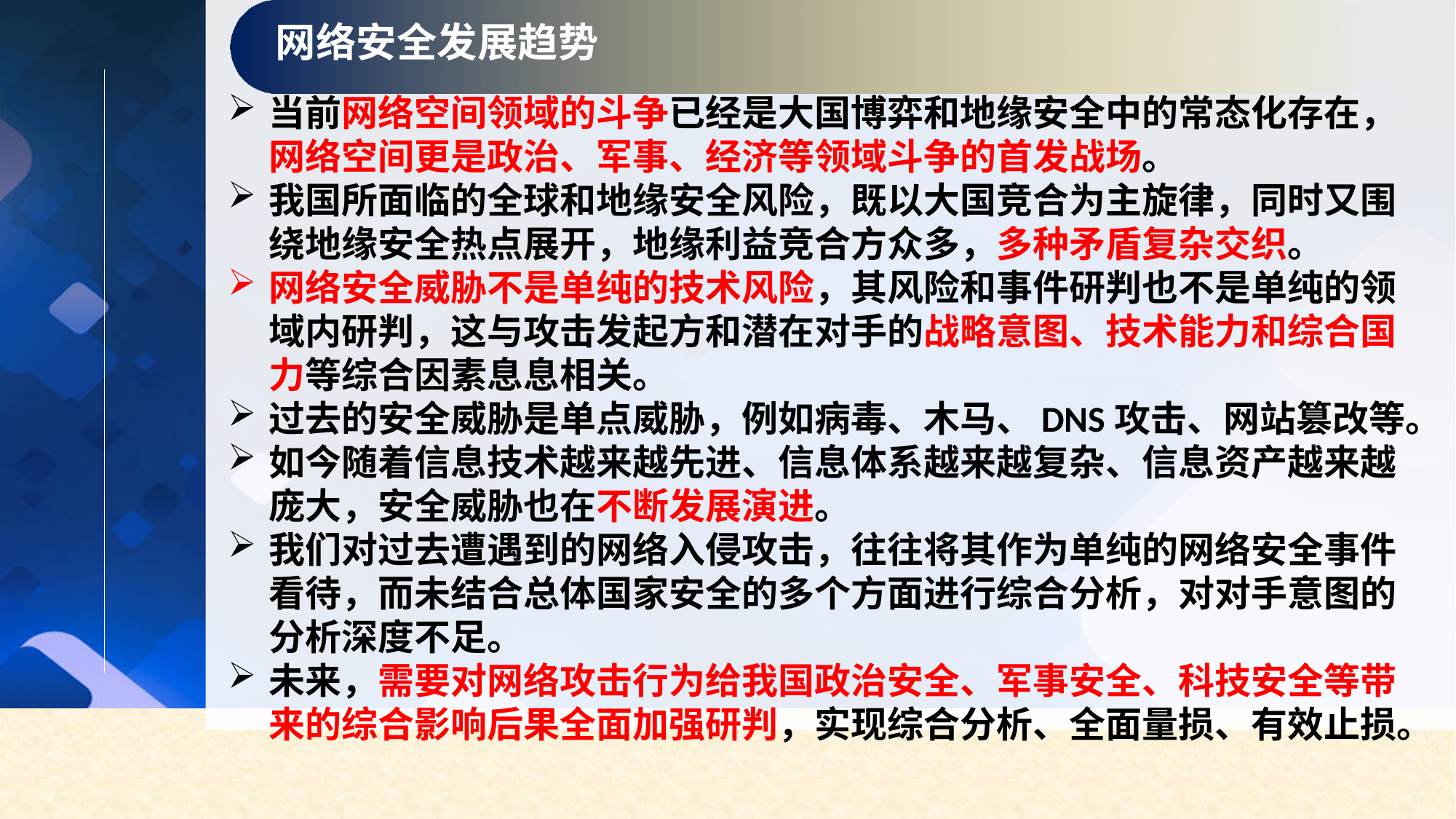

网络安全发展趋势
当前网络空间领域的斗争已经是大国博弈和地缘安全中的常态化存在，网络空间更是政治、军事、经济等领域斗争的首发战场。
我国所面临的全球和地缘安全风险，既以大国竞合为主旋律，同时又围绕地缘安全热点展开，地缘利益竞合方众多，多种矛盾复杂交织。
网络安全威胁不是单纯的技术风险，其风险和事件研判也不是单纯的领域内研判，这与攻击发起方和潜在对手的战略意图、技术能力和综合国力等综合因素息息相关。
过去的安全威胁是单点威胁，例如病毒、木马、DNS攻击、网站篡改等。
如今随着信息技术越来越先进、信息体系越来越复杂、信息资产越来越庞大，安全威胁也在不断发展演进。
我们对过去遭遇到的网络入侵攻击，往往将其作为单纯的网络安全事件看待，而未结合总体国家安全的多个方面进行综合分析，对对手意图的分析深度不足。
未来，需要对网络攻击行为给我国政治安全、军事安全、科技安全等带来的综合影响后果全面加强研判，实现综合分析、全面量损、有效止损。